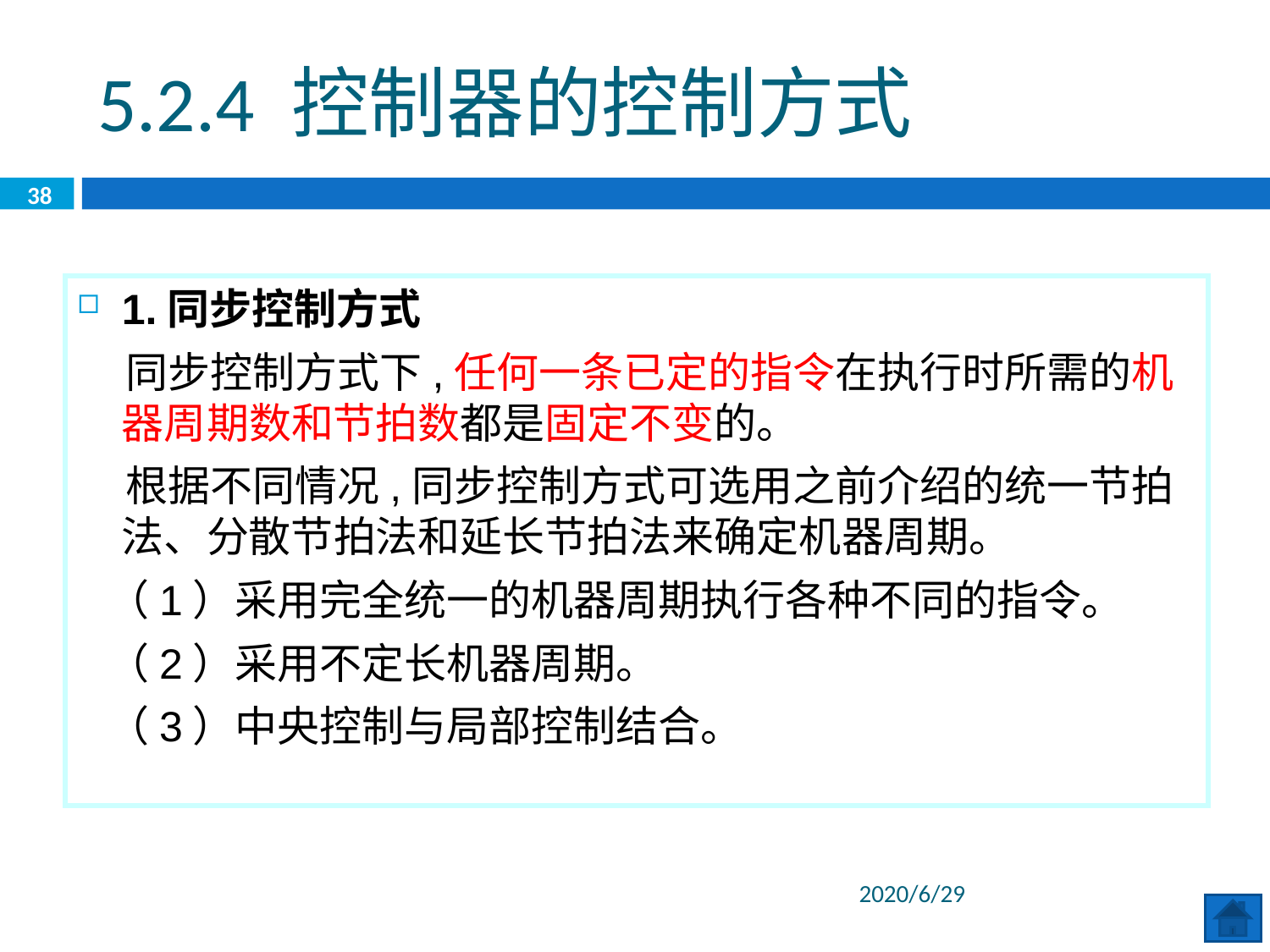

5.2.4 控制器的控制方式
38
1.同步控制方式
    同步控制方式下,任何一条已定的指令在执行时所需的机器周期数和节拍数都是固定不变的。
    根据不同情况,同步控制方式可选用之前介绍的统一节拍法、分散节拍法和延长节拍法来确定机器周期。
  （1）采用完全统一的机器周期执行各种不同的指令。
  （2）采用不定长机器周期。
  （3）中央控制与局部控制结合。
2020/6/29